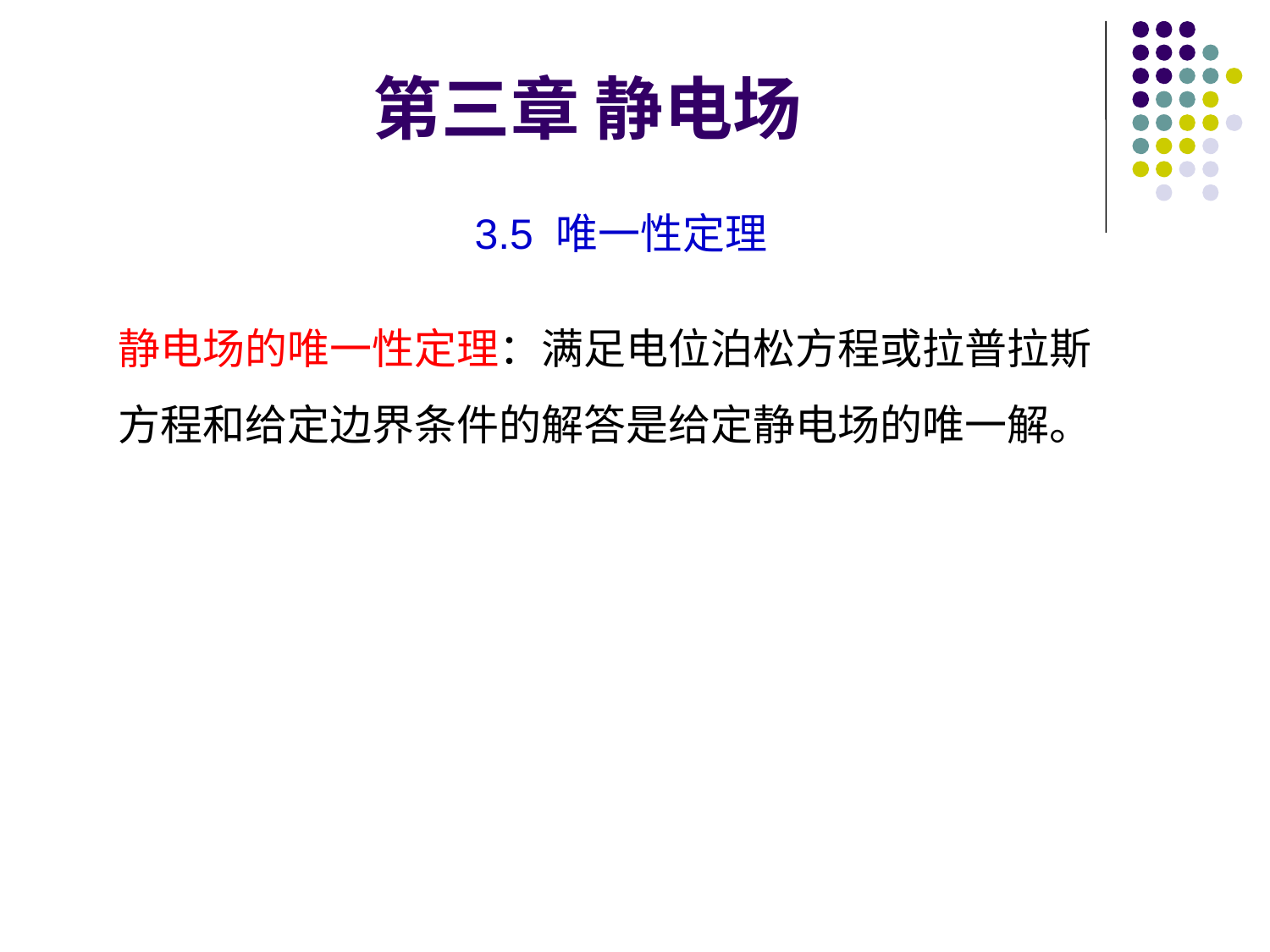

第三章 静电场
3.5 唯一性定理
静电场的唯一性定理：满足电位泊松方程或拉普拉斯方程和给定边界条件的解答是给定静电场的唯一解。